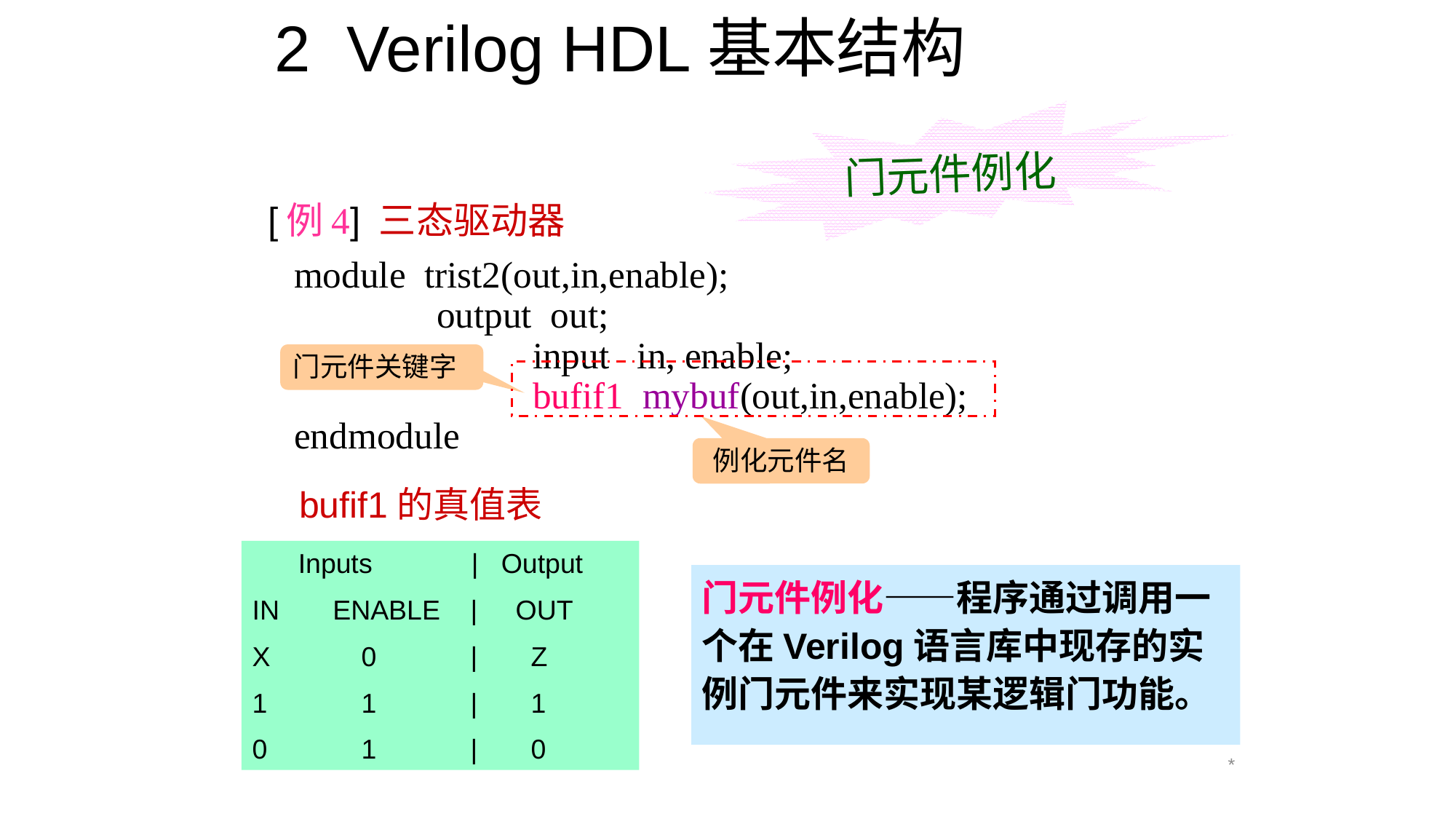

# 2  Verilog HDL基本结构
门元件例化
[例4] 三态驱动器
			module  trist2(out,in,enable);
 		     	     output  out;
                	     input   in, enable;
                	     bufif1  mybuf(out,in,enable);
			endmodule
门元件关键字

例化元件名
bufif1的真值表
      Inputs             |   Output
IN       ENABLE	|     OUT
X	0	|       Z
1	1	|       1
0	1	|       0
门元件例化——程序通过调用一个在Verilog语言库中现存的实例门元件来实现某逻辑门功能。
*